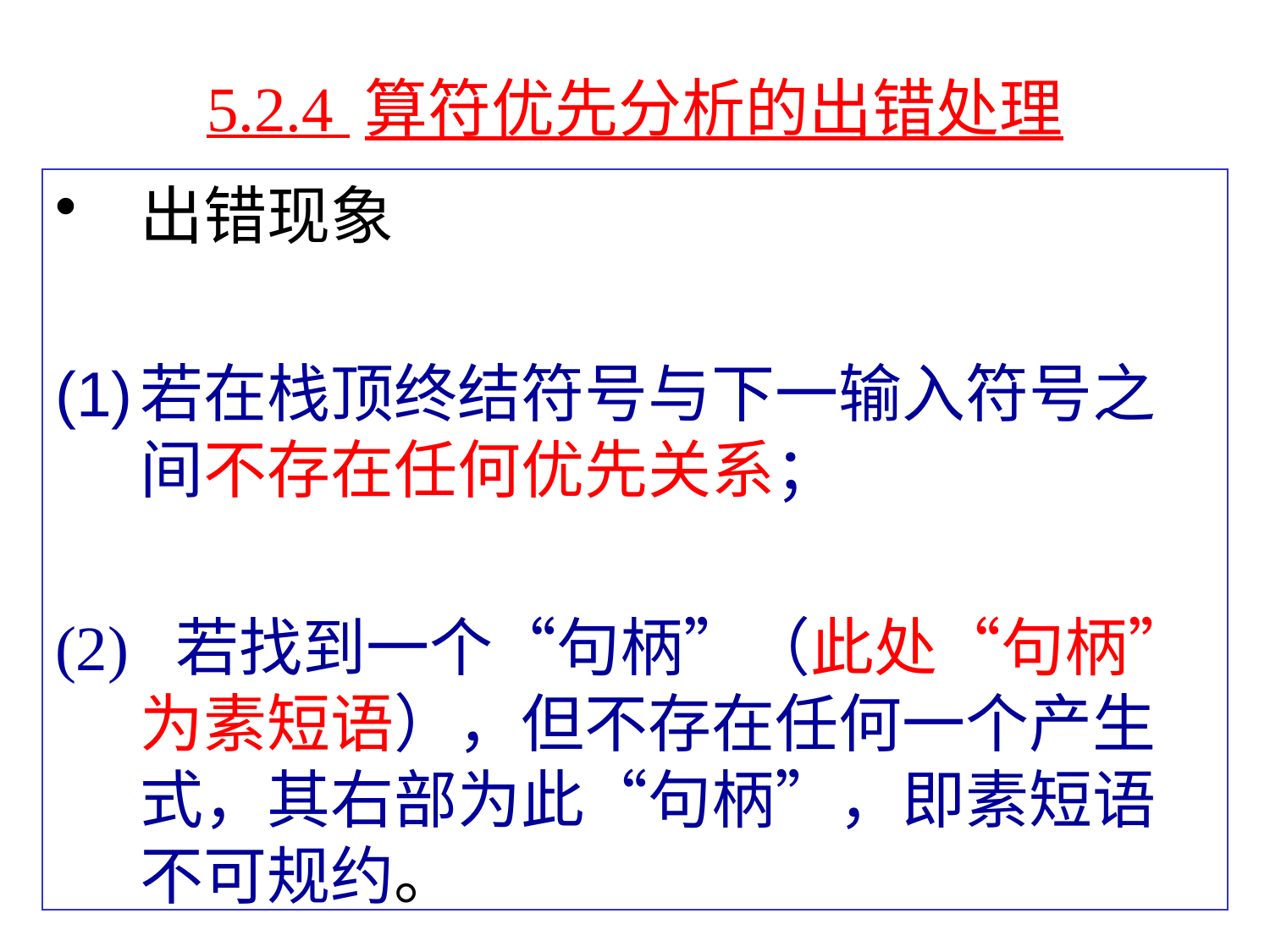

# 5.2.4 算符优先分析的出错处理
出错现象

若在栈顶终结符号与下一输入符号之间不存在任何优先关系；

(2)  若找到一个“句柄”（此处“句柄”为素短语），但不存在任何一个产生式，其右部为此“句柄”，即素短语不可规约。